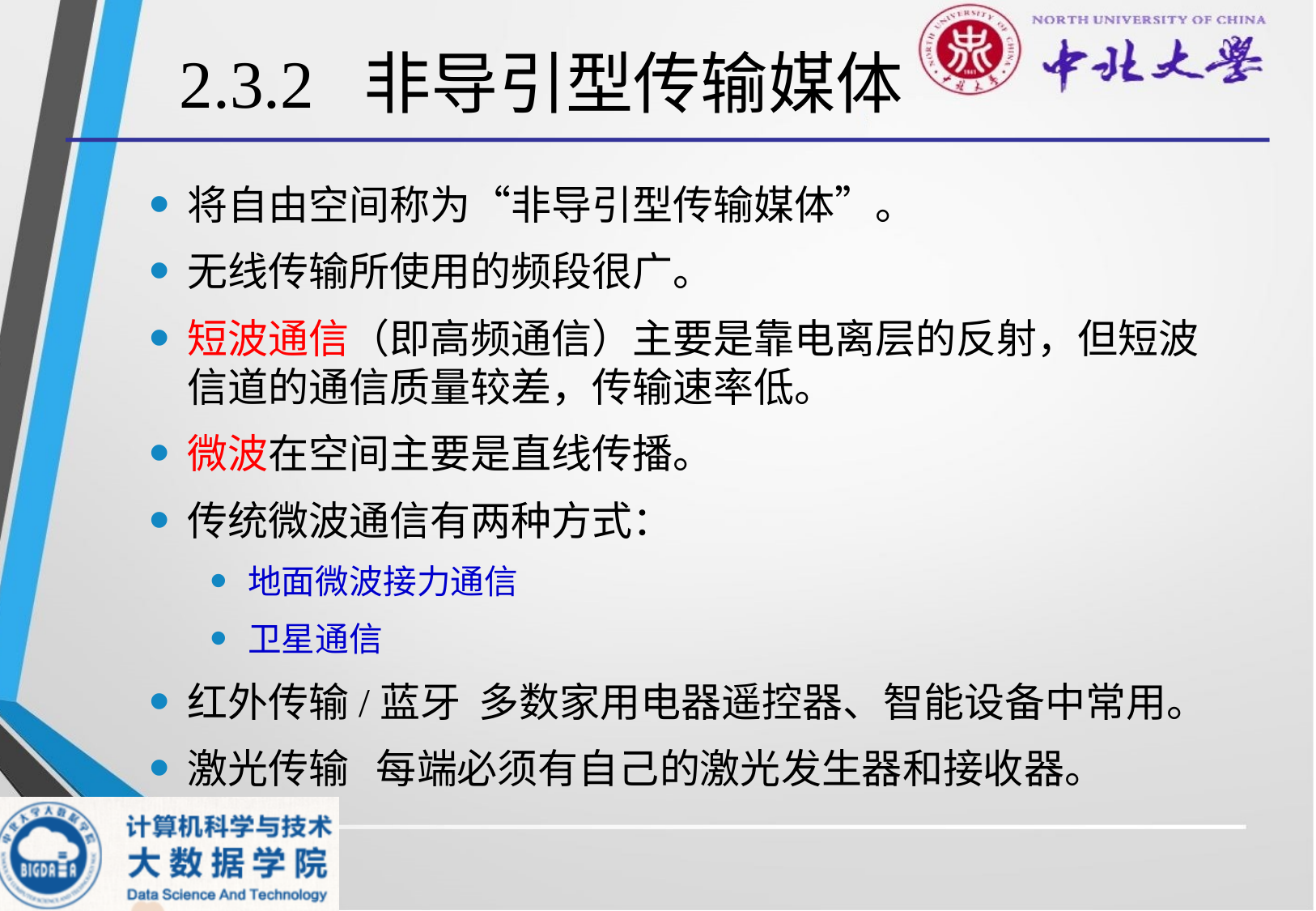

# 2.3.2  非导引型传输媒体
将自由空间称为“非导引型传输媒体”。
无线传输所使用的频段很广。
短波通信（即高频通信）主要是靠电离层的反射，但短波信道的通信质量较差，传输速率低。
微波在空间主要是直线传播。
传统微波通信有两种方式：
地面微波接力通信
卫星通信
红外传输/蓝牙  多数家用电器遥控器、智能设备中常用。
激光传输   每端必须有自己的激光发生器和接收器。
77